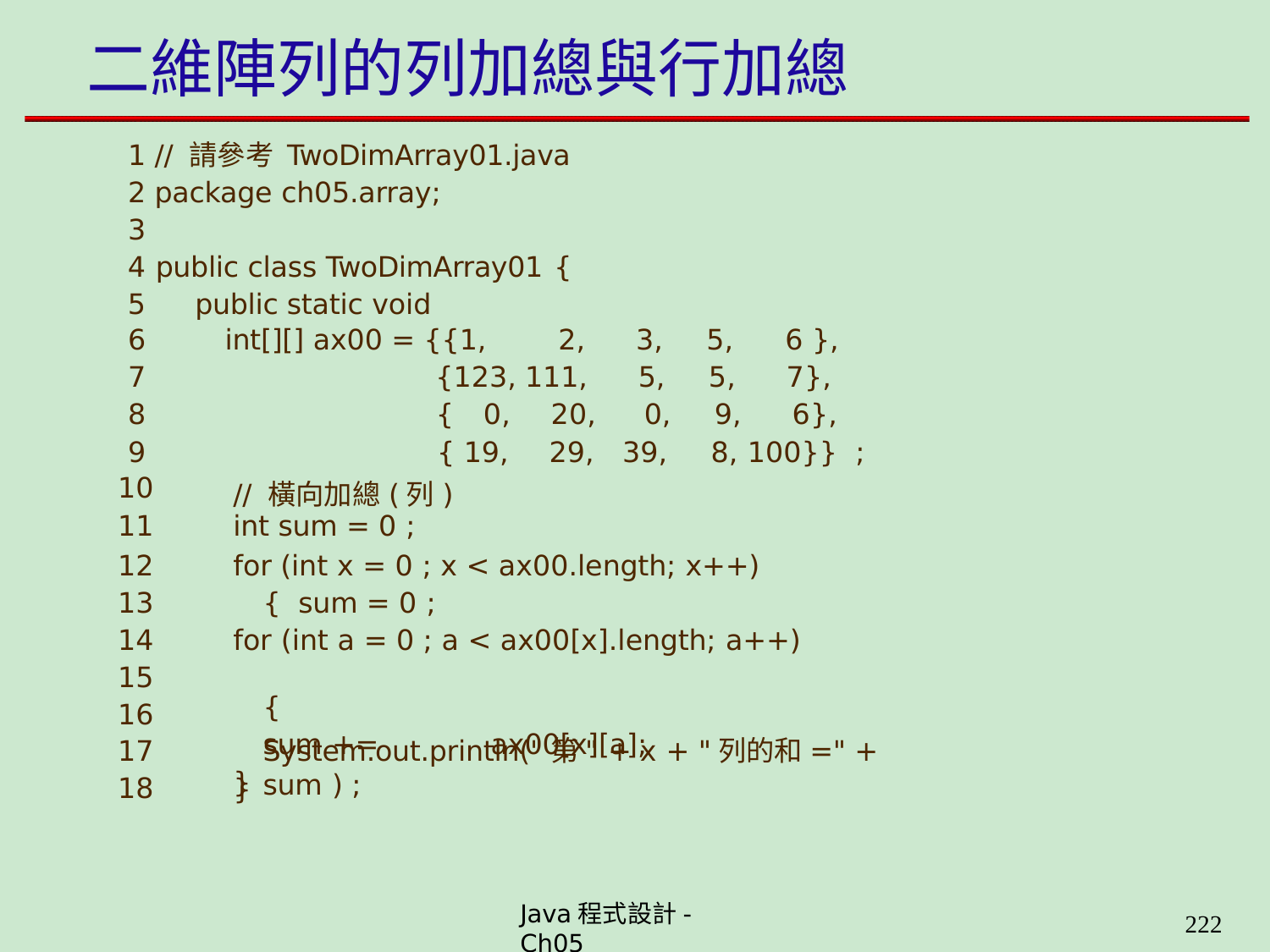

# 二維陣列的列加總與行加總
1 // 請參考 TwoDimArray01.java  2 package ch05.array;
3
public class TwoDimArray01 {
public static void main(String args[]) {
| 6 | int[][] ax00 = {{1, | 2, | 3, | 5, | 6 }, |  |
| --- | --- | --- | --- | --- | --- | --- |
| 7 | {123, | 111, | 5, | 5, | 7}, |  |
| 8 | { 0, | 20, | 0, | 9, | 6}, |  |
| 9 | { 19, | 29, | 39, | 8, | 100}} | ; |
| 10 | // 橫向加總(列) |  |  |  |  |  |
| 11 | int sum = 0 ; |  |  |  |  |  |
12
13
14
15
16
17
18
for (int x = 0 ; x < ax00.length; x++)	{  sum = 0 ;
for (int a = 0 ; a < ax00[x].length; a++)	{
sum +=	ax00[x][a];
}
System.out.println("第" + x + "列的和=" + sum ) ;
}
Java程式設計-Ch05
222